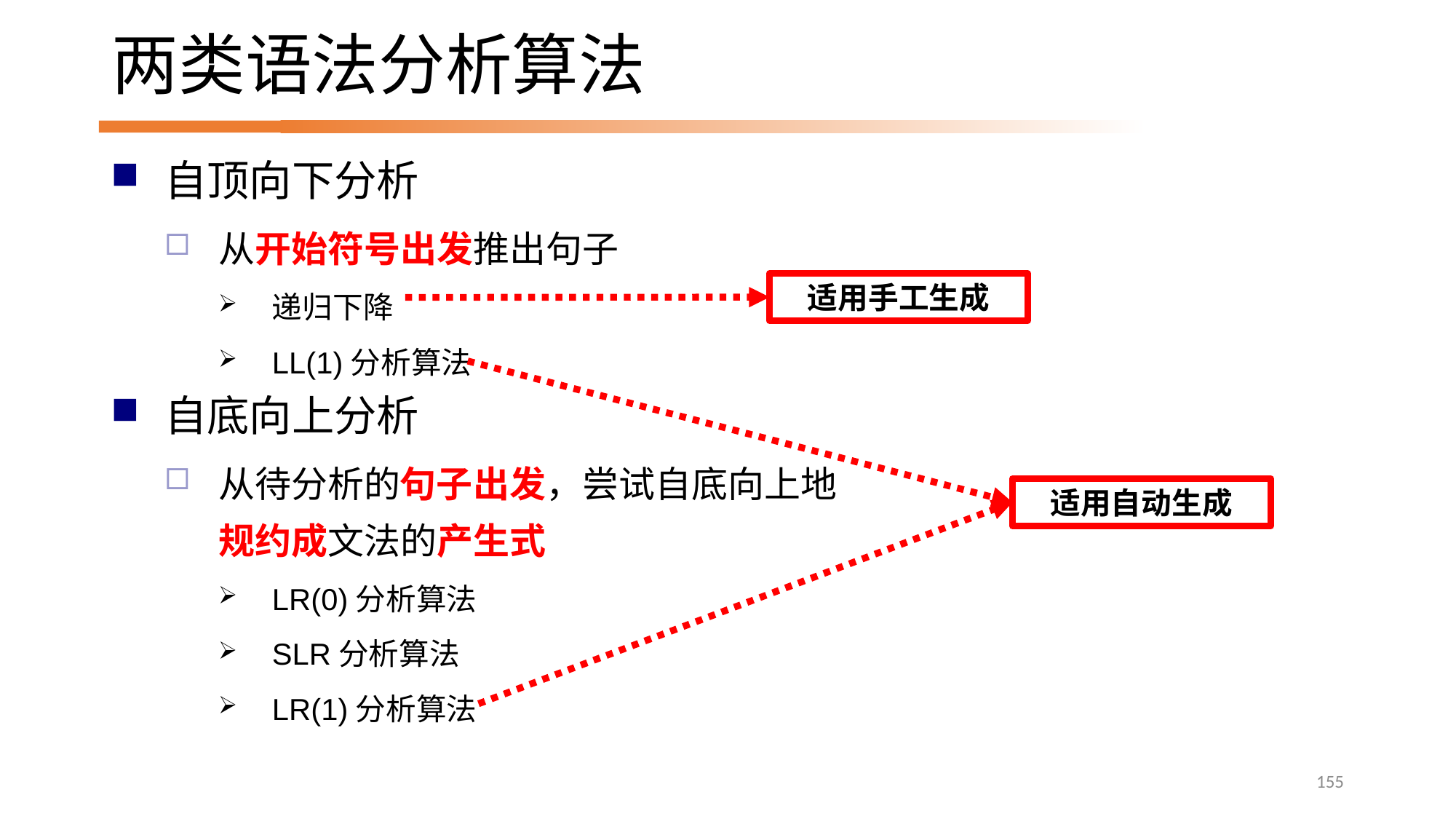

# 两类语法分析算法
自顶向下分析
从开始符号出发推出句子
递归下降
LL(1)分析算法
自底向上分析
从待分析的句子出发，尝试自底向上地规约成文法的产生式
LR(0)分析算法
SLR分析算法
LR(1)分析算法

适用手工生成
适用自动生成
155